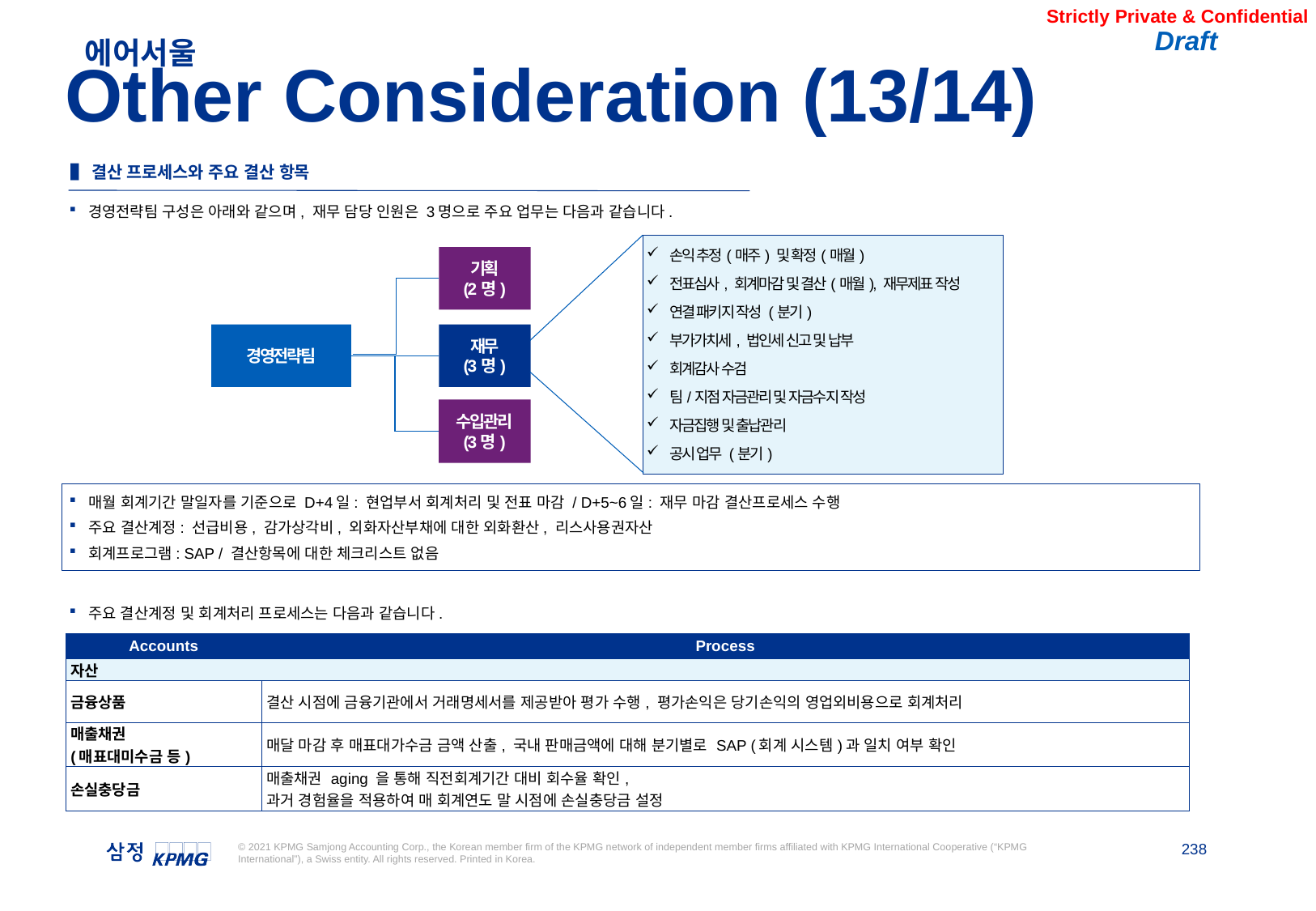

에어서울
Other Consideration (13/14)
▌결산 프로세스와 주요 결산 항목

경영전략팀 구성은 아래와 같으며, 재무 담당 인원은 3명으로 주요 업무는 다음과 같습니다.
손익 추정(매주) 및 확정(매월)
전표심사, 회계마감 및 결산(매월), 재무제표 작성
연결 패키지 작성 (분기)
부가가치세, 법인세 신고 및 납부
회계감사 수검
팀/지점 자금관리 및 자금수지 작성
자금집행 및 출납관리
공시 업무 (분기)
기획
(2명)
경영전략팀
재무
(3명)
수입관리
(3명)
매월 회계기간 말일자를 기준으로 D+4일: 현업부서 회계처리 및 전표 마감 / D+5~6일: 재무 마감 결산프로세스 수행
주요 결산계정: 선급비용, 감가상각비, 외화자산부채에 대한 외화환산, 리스사용권자산
회계프로그램: SAP / 결산항목에 대한 체크리스트 없음
주요 결산계정 및 회계처리 프로세스는 다음과 같습니다.
| Accounts | Process |
| --- | --- |
| 자산 |  |
| 금융상품 | 결산 시점에 금융기관에서 거래명세서를 제공받아 평가 수행, 평가손익은 당기손익의 영업외비용으로 회계처리 |
| 매출채권 (매표대미수금 등) | 매달 마감 후 매표대가수금 금액 산출, 국내 판매금액에 대해 분기별로 SAP (회계 시스템)과 일치 여부 확인 |
| 손실충당금 | 매출채권 aging 을 통해 직전회계기간 대비 회수율 확인, 과거 경험율을 적용하여 매 회계연도 말 시점에 손실충당금 설정 |